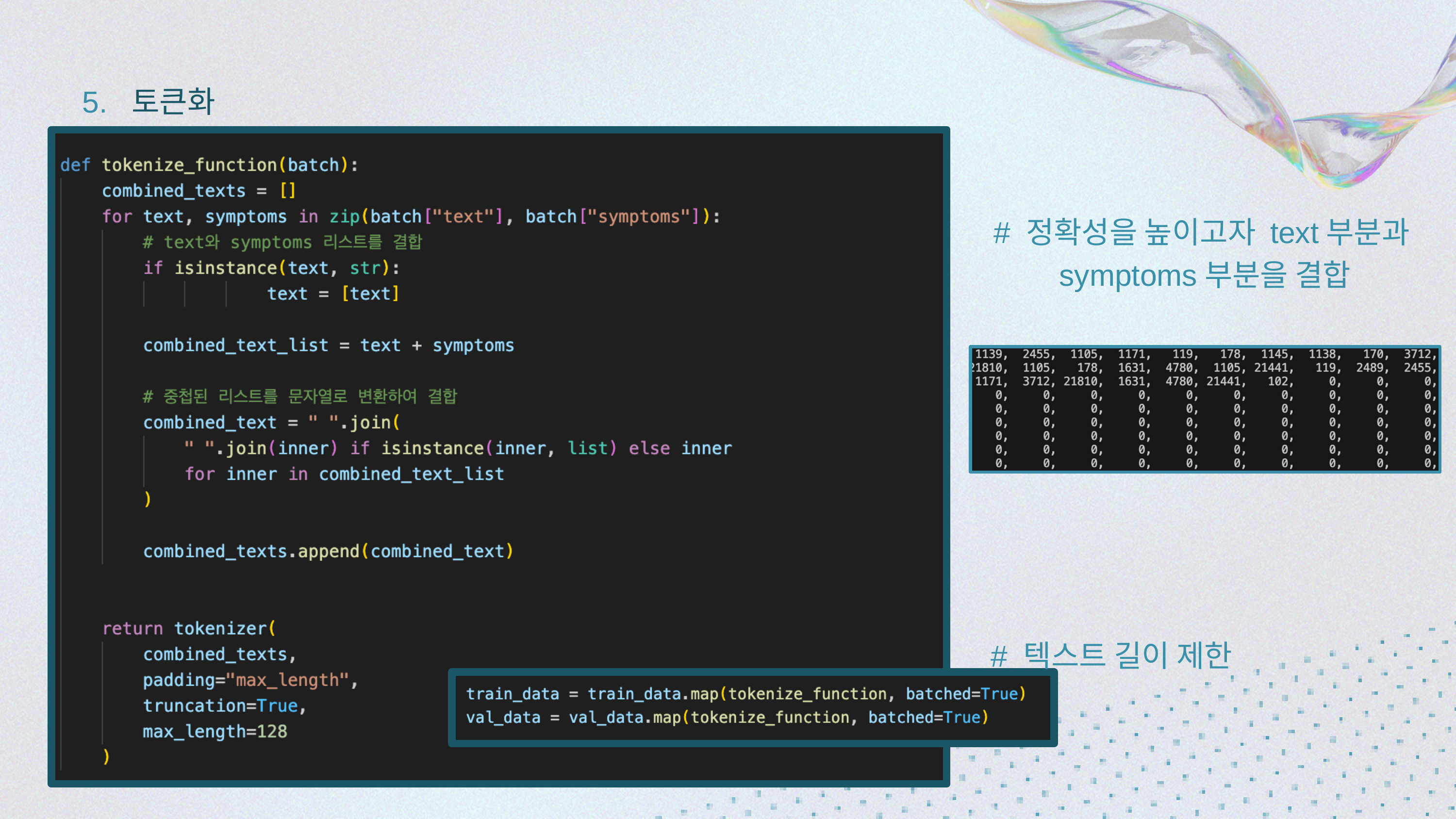

5.  토큰화

# 정확성을 높이고자 text부분과
symptoms부분을 결합

# 텍스트 길이 제한